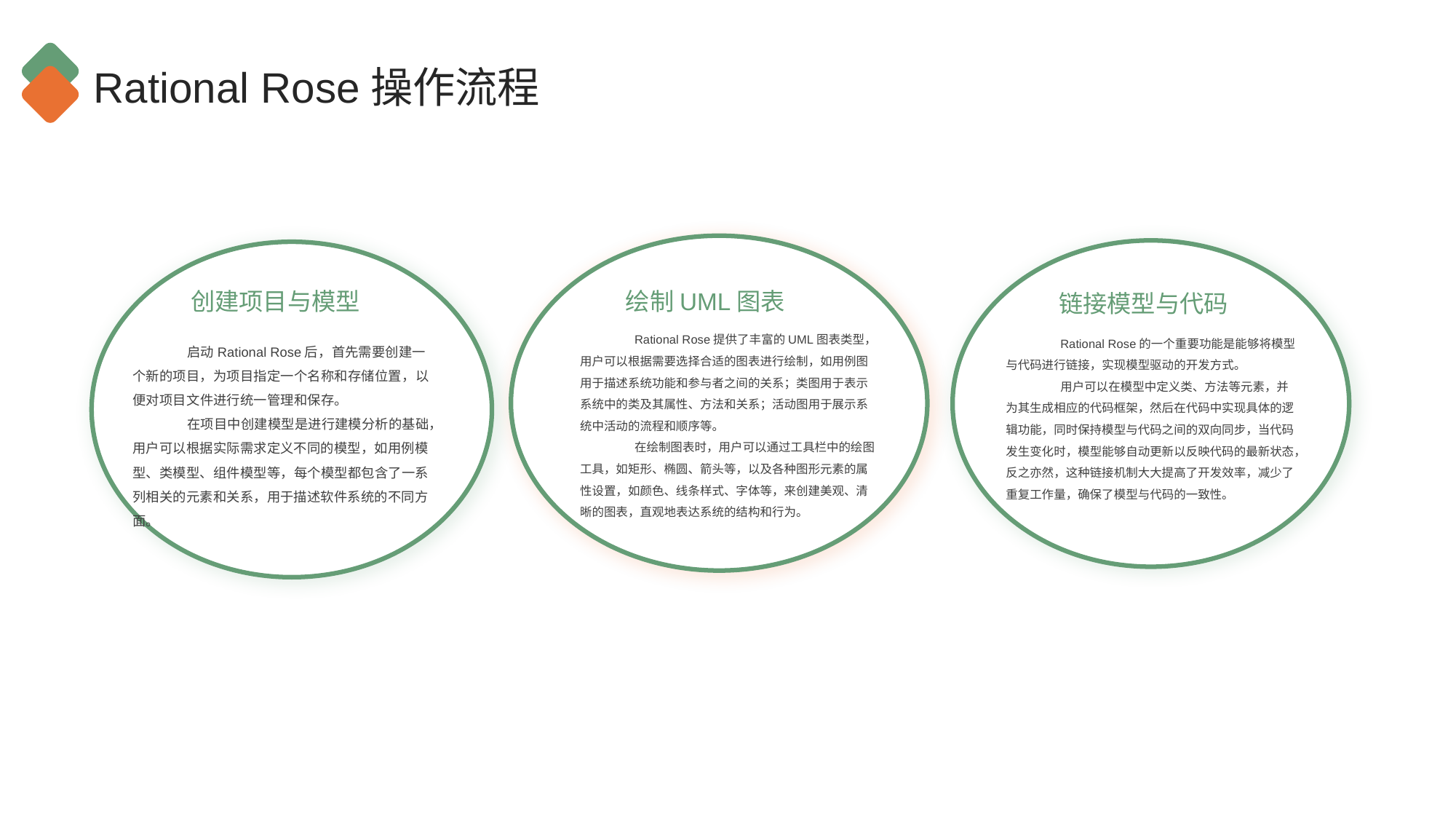

Rational Rose操作流程

创建项目与模型
绘制UML图表
链接模型与代码
Rational Rose提供了丰富的UML图表类型，用户可以根据需要选择合适的图表进行绘制，如用例图用于描述系统功能和参与者之间的关系；类图用于表示系统中的类及其属性、方法和关系；活动图用于展示系统中活动的流程和顺序等。
在绘制图表时，用户可以通过工具栏中的绘图工具，如矩形、椭圆、箭头等，以及各种图形元素的属性设置，如颜色、线条样式、字体等，来创建美观、清晰的图表，直观地表达系统的结构和行为。
Rational Rose的一个重要功能是能够将模型与代码进行链接，实现模型驱动的开发方式。
用户可以在模型中定义类、方法等元素，并为其生成相应的代码框架，然后在代码中实现具体的逻辑功能，同时保持模型与代码之间的双向同步，当代码发生变化时，模型能够自动更新以反映代码的最新状态，反之亦然，这种链接机制大大提高了开发效率，减少了重复工作量，确保了模型与代码的一致性。
启动Rational Rose后，首先需要创建一个新的项目，为项目指定一个名称和存储位置，以便对项目文件进行统一管理和保存。
在项目中创建模型是进行建模分析的基础，用户可以根据实际需求定义不同的模型，如用例模型、类模型、组件模型等，每个模型都包含了一系列相关的元素和关系，用于描述软件系统的不同方面。